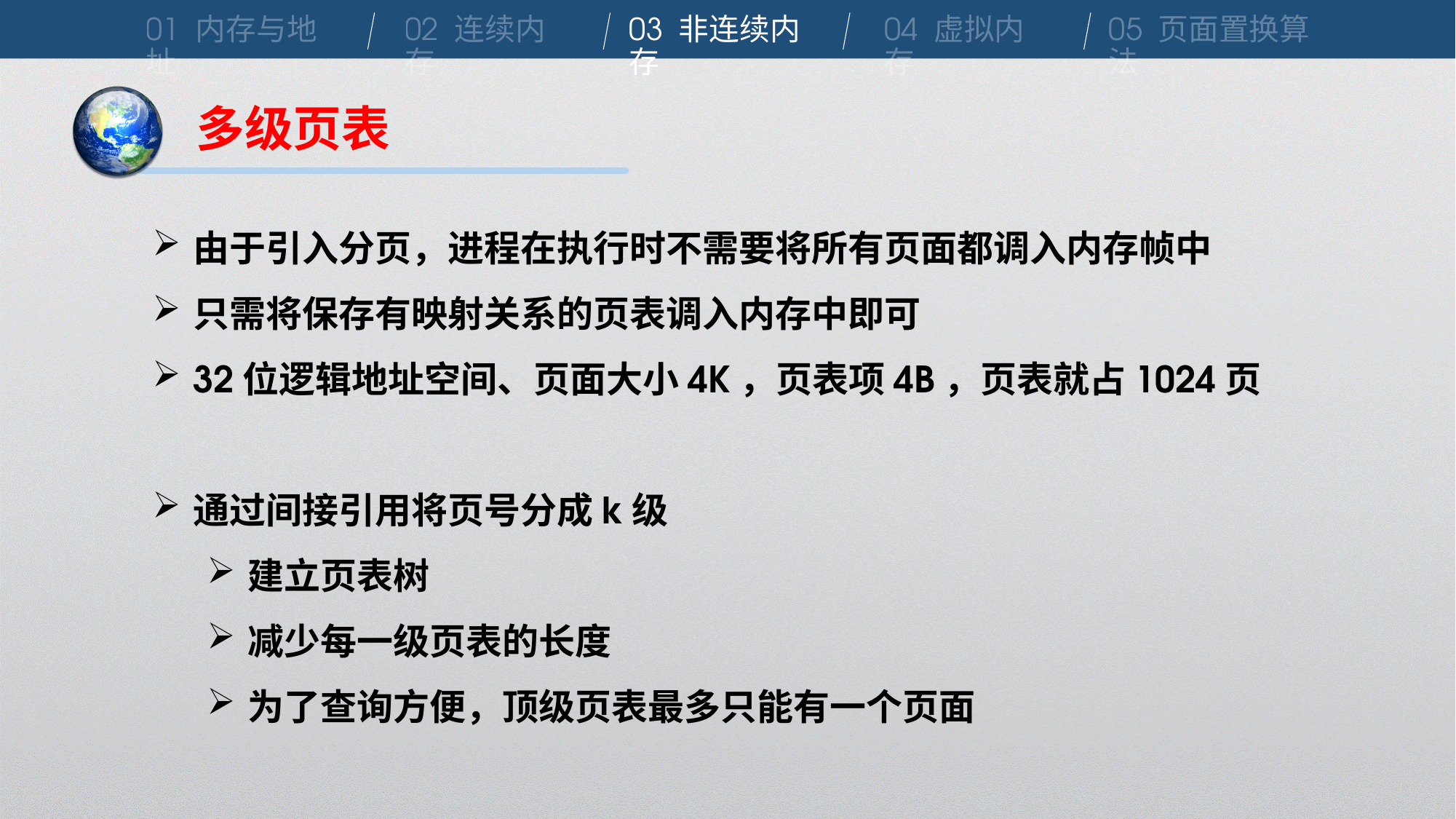

01 内存与地址
02 连续内存
03 非连续内存
04 虚拟内存
05 页面置换算法
多级页表
由于引入分页，进程在执行时不需要将所有页面都调入内存帧中
只需将保存有映射关系的页表调入内存中即可
32位逻辑地址空间、页面大小4K，页表项4B，页表就占1024页

通过间接引用将页号分成k级
建立页表树
减少每一级页表的长度
为了查询方便，顶级页表最多只能有一个页面